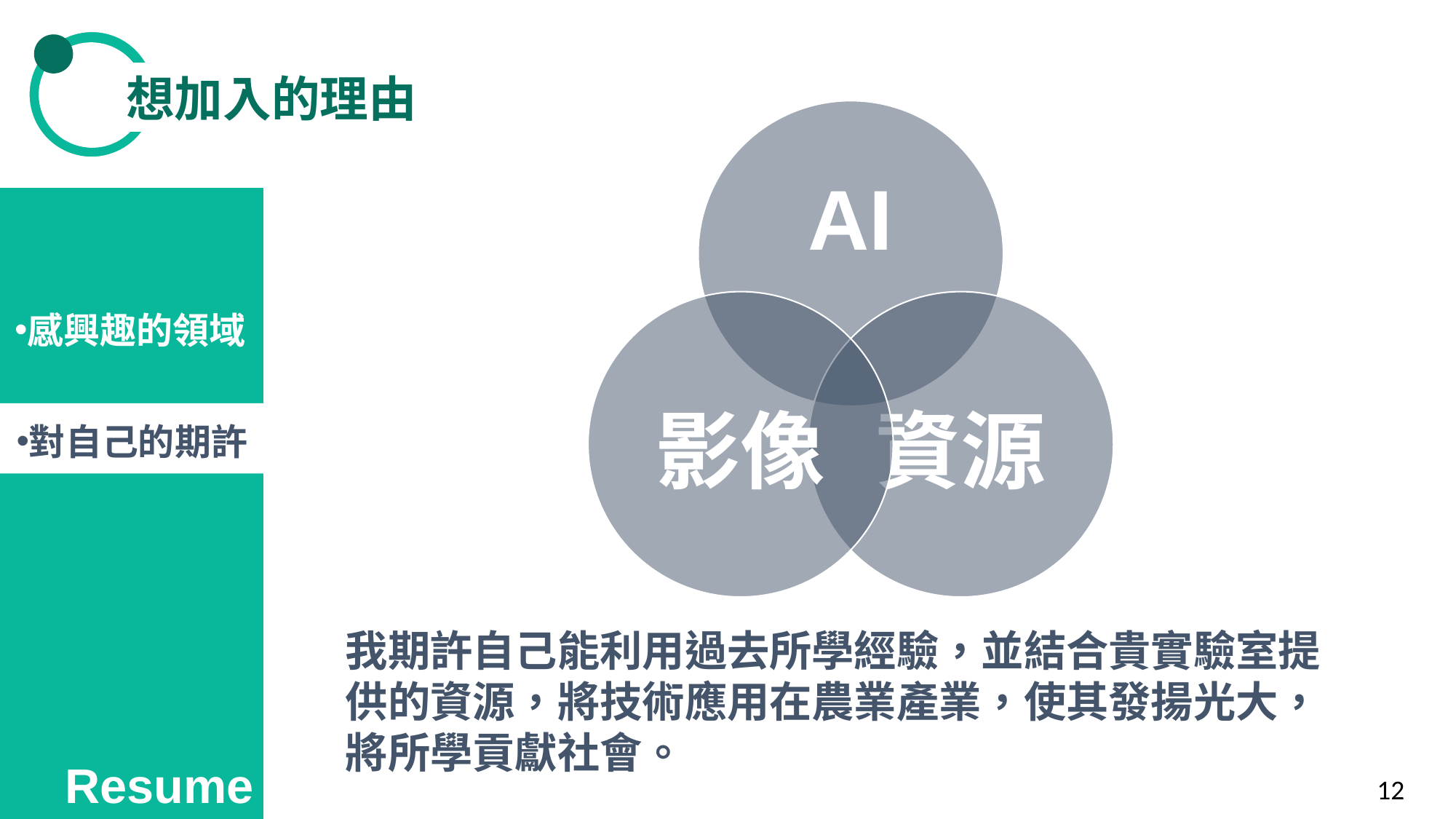

想加入的理由
AI
資源
影像

感興趣的領域

對自己的期許
我期許自己能利用過去所學經驗，並結合貴實驗室提供的資源，將技術應用在農業產業，使其發揚光大，將所學貢獻社會。
Resume
12